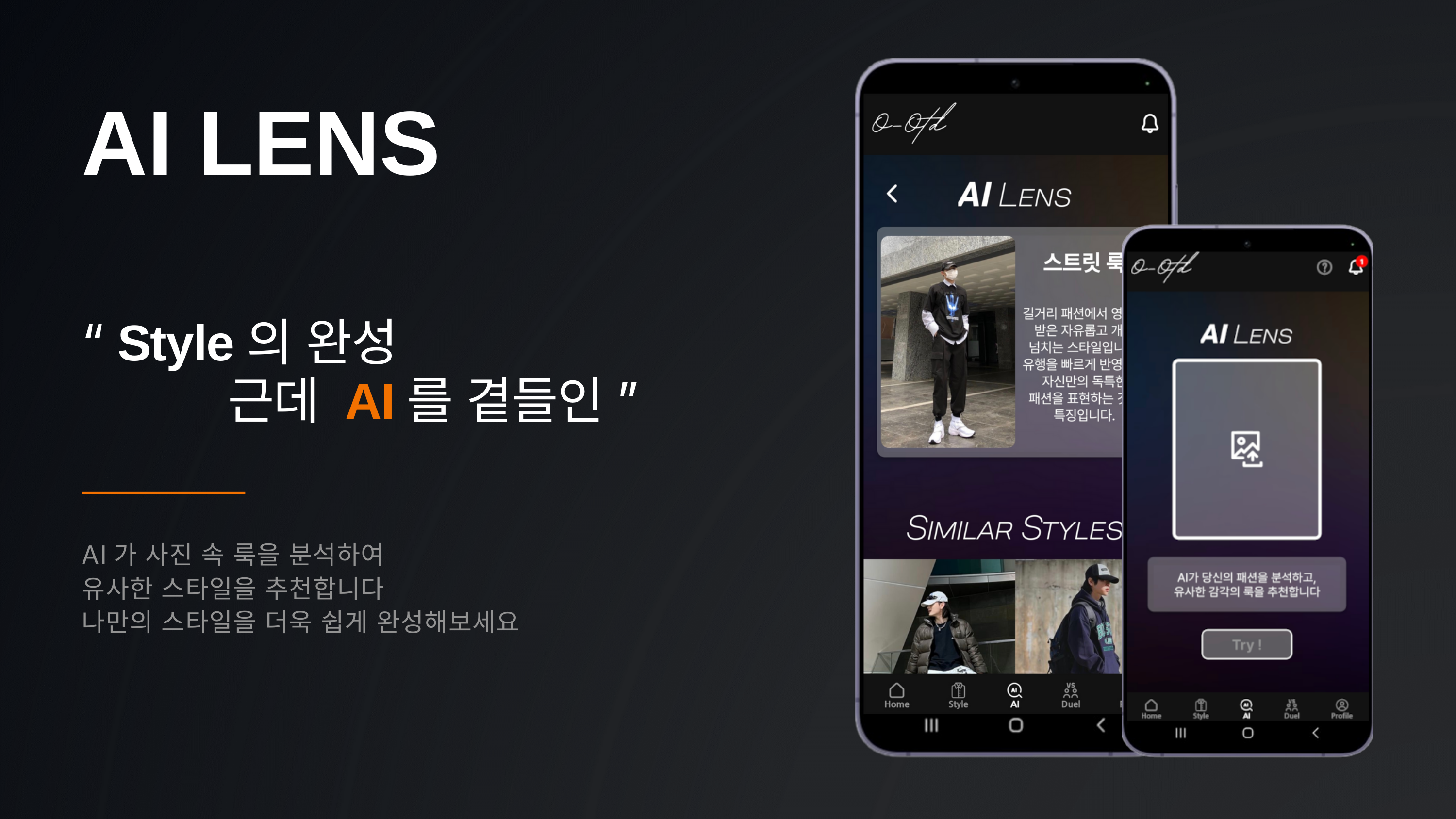

AI LENS

“ Style의 완성
          근데 AI를 곁들인 ”

AI가 사진 속 룩을 분석하여
유사한 스타일을 추천합니다
나만의 스타일을 더욱 쉽게 완성해보세요